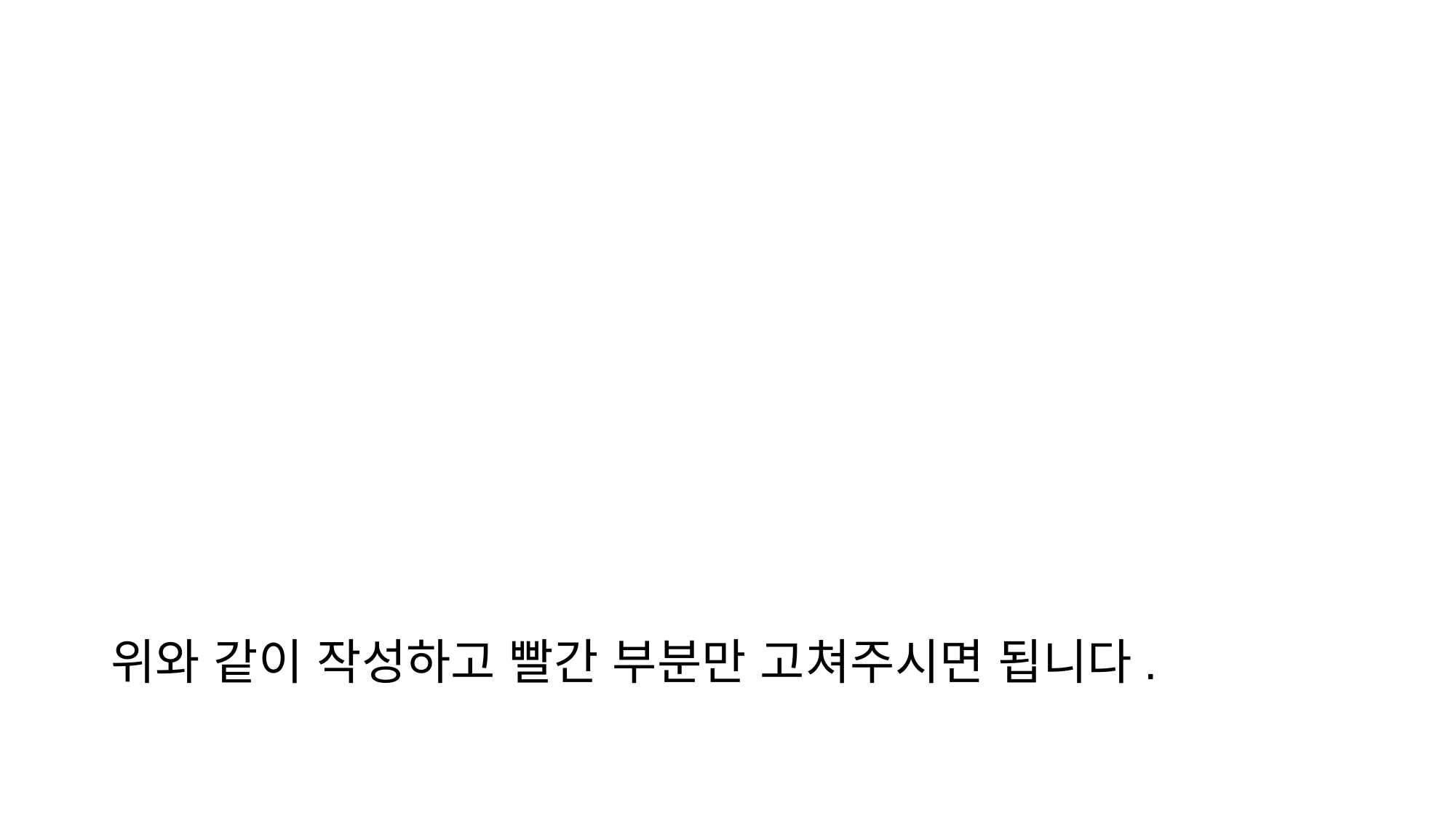

#

위와 같이 작성하고 빨간 부분만 고쳐주시면 됩니다.